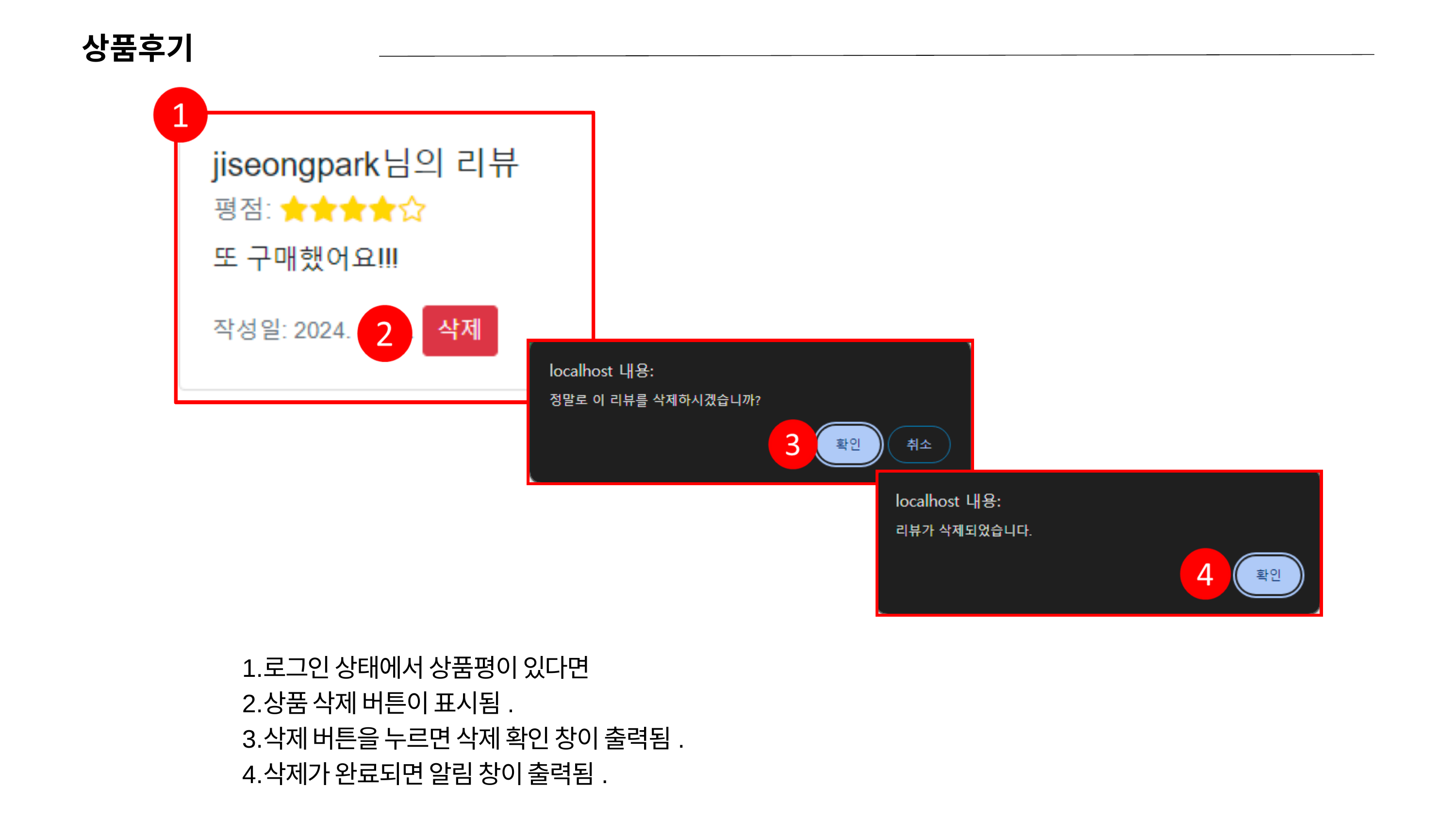

상품후기

로그인 상태에서 상품평이 있다면
상품 삭제 버튼이 표시됨.
삭제 버튼을 누르면 삭제 확인 창이 출력됨.
삭제가 완료되면 알림 창이 출력됨.